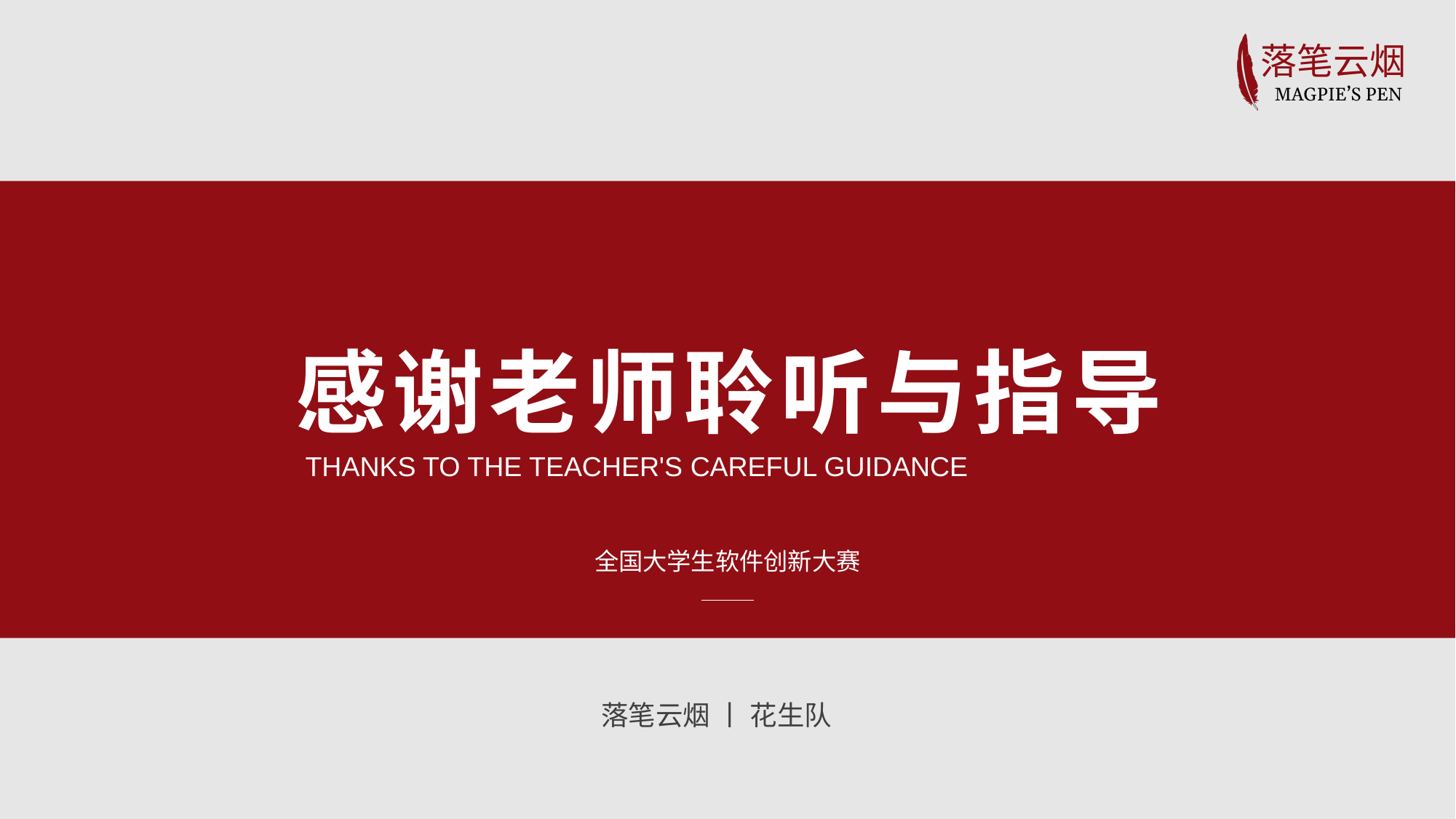

感谢老师聆听与指导
THANKS TO THE TEACHER'S CAREFUL GUIDANCE
全国大学生软件创新大赛
落笔云烟 丨 花生队